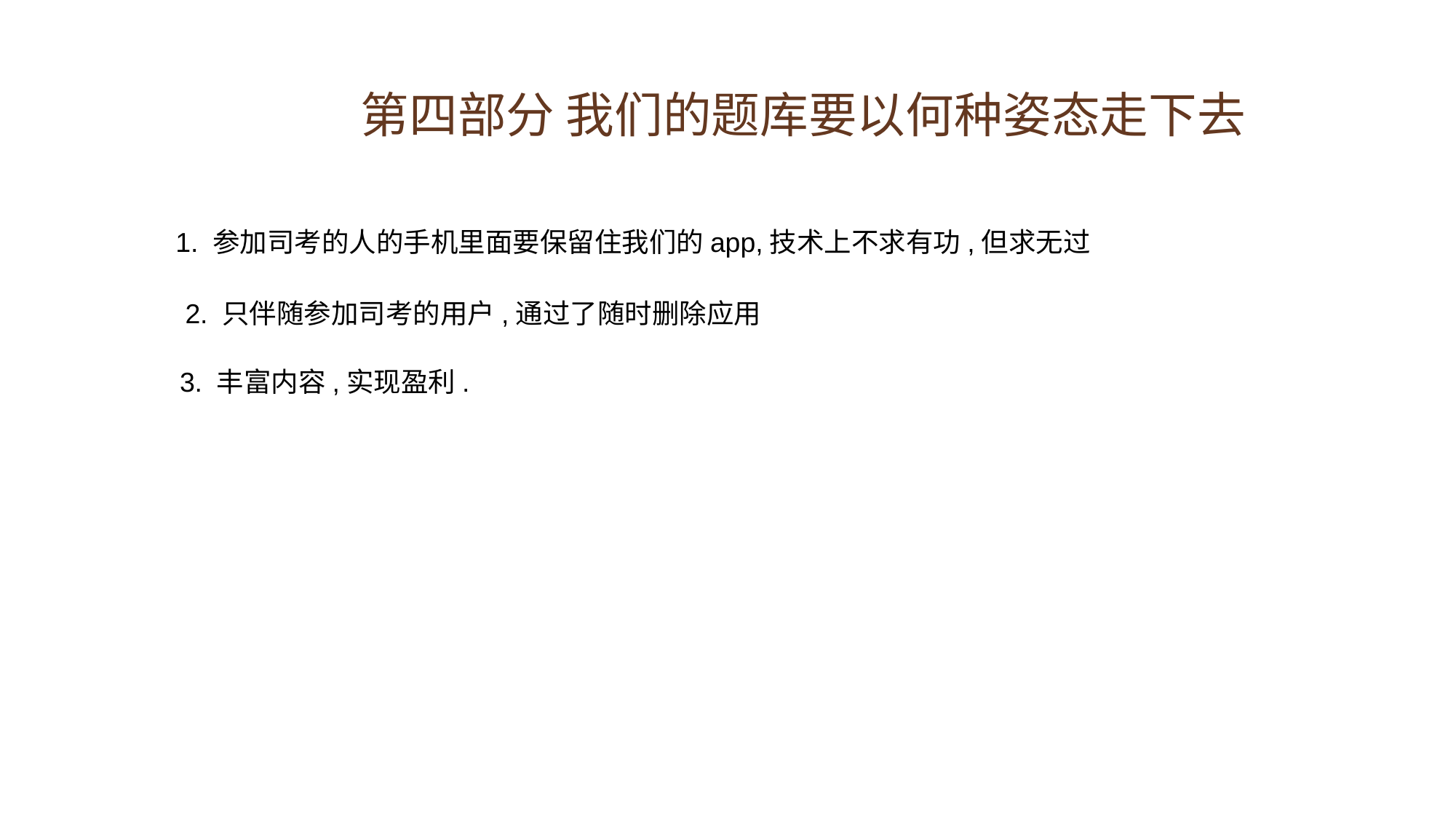

第四部分 我们的题库要以何种姿态走下去
1. 参加司考的人的手机里面要保留住我们的app,技术上不求有功,但求无过
2. 只伴随参加司考的用户,通过了随时删除应用
3. 丰富内容,实现盈利.